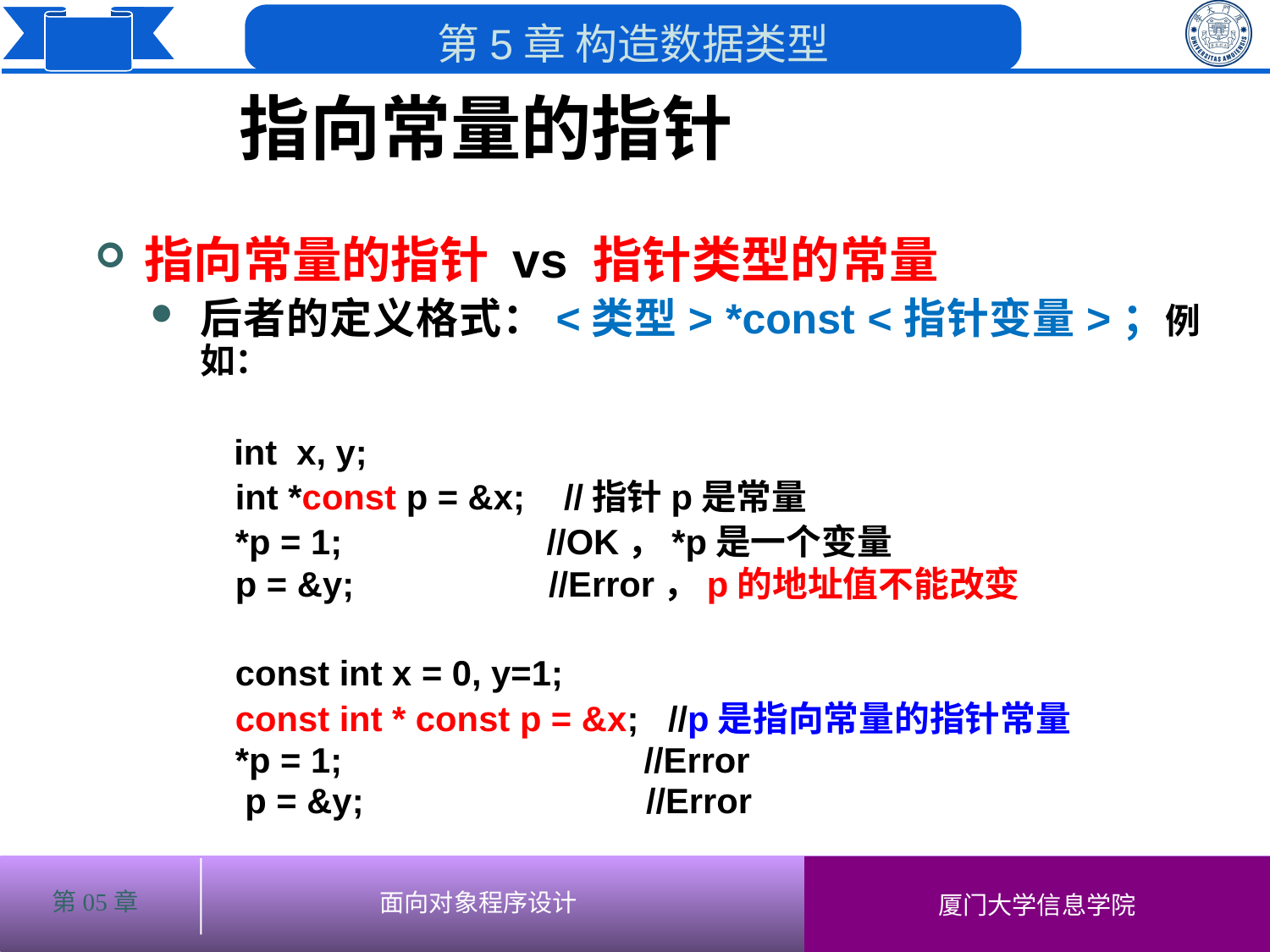

指向常量的指针
指向常量的指针 vs 指针类型的常量
后者的定义格式：<类型> *const <指针变量>；例如：

    int  x, y;
   int *const p = &x;    //指针p是常量
   *p = 1;                     //OK，*p是一个变量
   p = &y;                    //Error，p的地址值不能改变

   const int x = 0, y=1;
   const int * const p = &x;   //p是指向常量的指针常量
   *p = 1;                               //Error
    p = &y;                             //Error
66